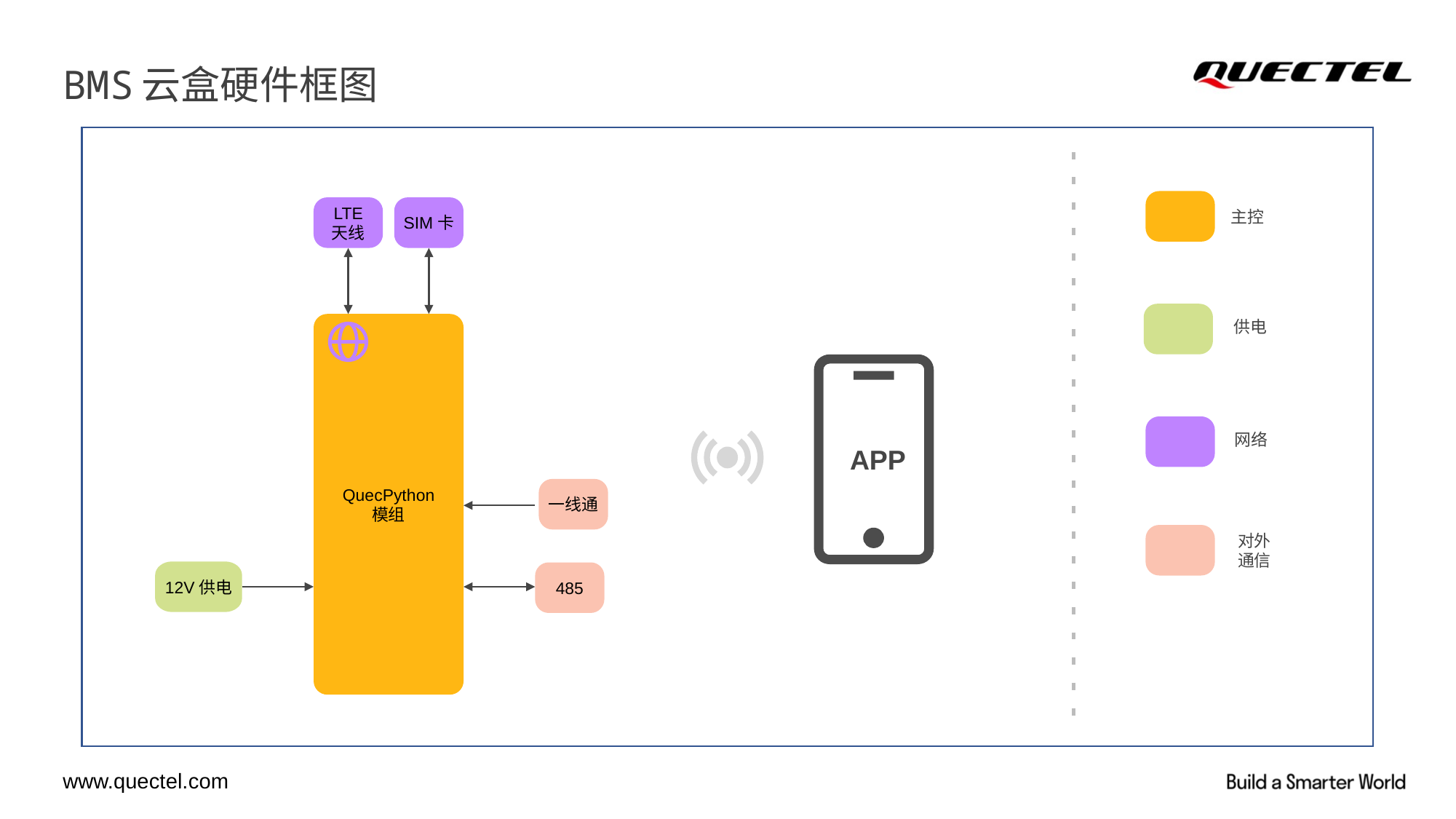

# BMS云盒硬件框图

LTE
天线
SIM卡
主控

供电
QuecPython
模组

网络

APP

一线通

对外通信
12V供电

485